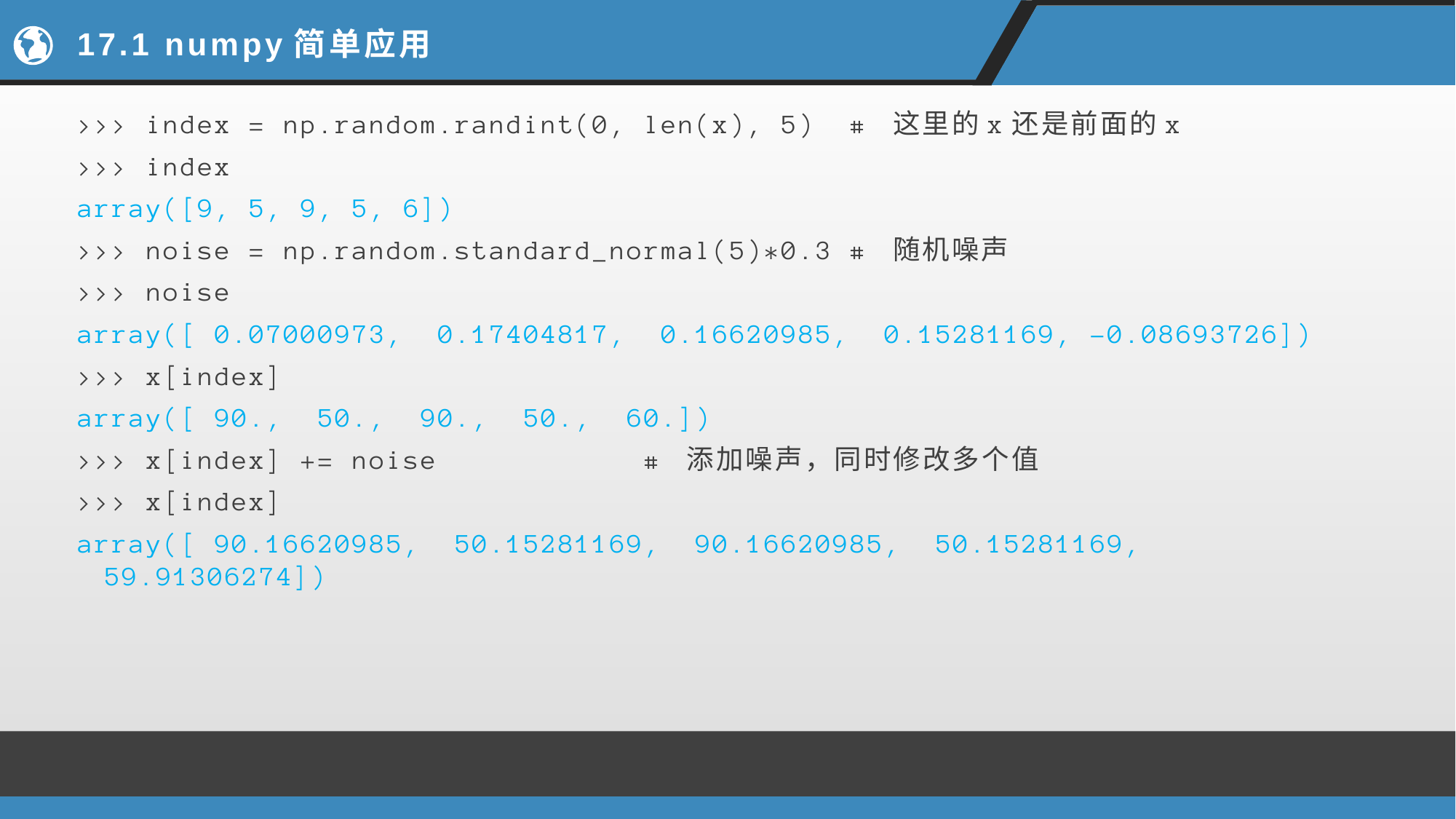

# 17.1 numpy简单应用

>>> index = np.random.randint(0, len(x), 5)  # 这里的x还是前面的x
>>> index
array([9, 5, 9, 5, 6])
>>> noise = np.random.standard_normal(5)*0.3 # 随机噪声
>>> noise
array([ 0.07000973,  0.17404817,  0.16620985,  0.15281169, -0.08693726])
>>> x[index]
array([ 90.,  50.,  90.,  50.,  60.])
>>> x[index] += noise            # 添加噪声，同时修改多个值
>>> x[index]
array([ 90.16620985,  50.15281169,  90.16620985,  50.15281169,  59.91306274])